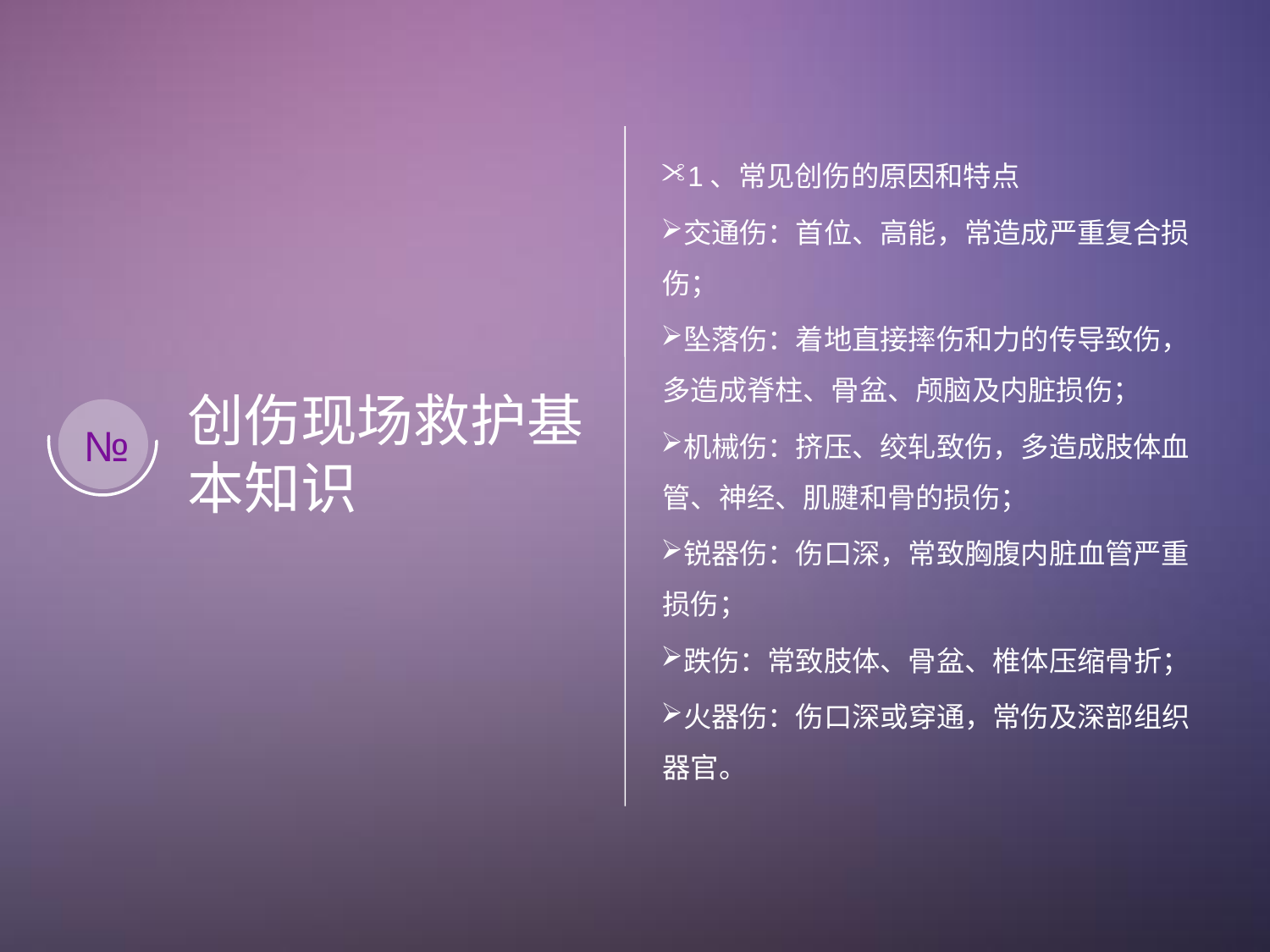

1、常见创伤的原因和特点
交通伤：首位、高能，常造成严重复合损伤；
坠落伤：着地直接摔伤和力的传导致伤，多造成脊柱、骨盆、颅脑及内脏损伤；
机械伤：挤压、绞轧致伤，多造成肢体血管、神经、肌腱和骨的损伤；
锐器伤：伤口深，常致胸腹内脏血管严重损伤；
跌伤：常致肢体、骨盆、椎体压缩骨折；
火器伤：伤口深或穿通，常伤及深部组织器官。
创伤现场救护基本知识

№